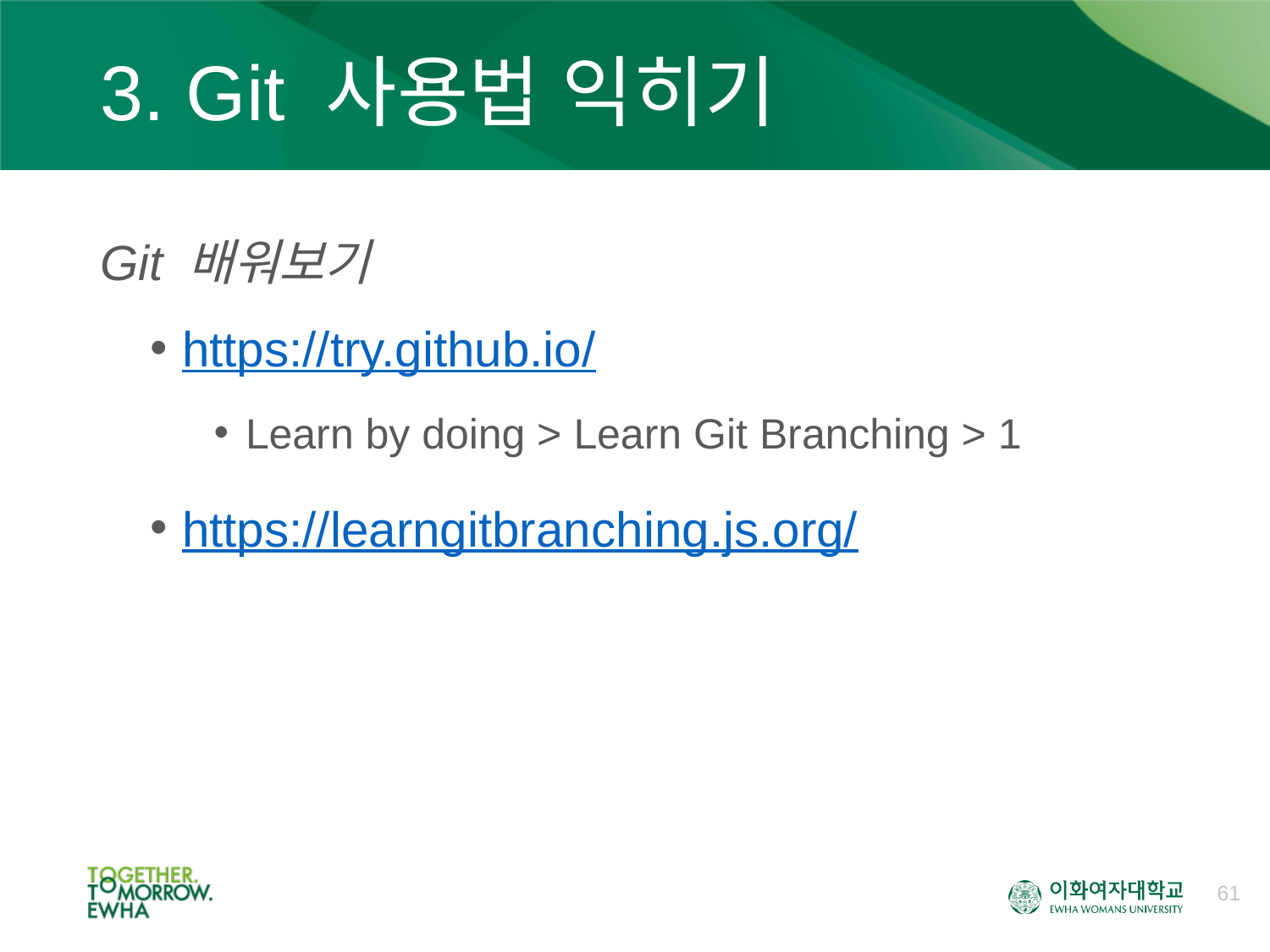

# 3. Git 사용법 익히기
Git 배워보기
https://try.github.io/
Learn by doing > Learn Git Branching > 1
https://learngitbranching.js.org/
61